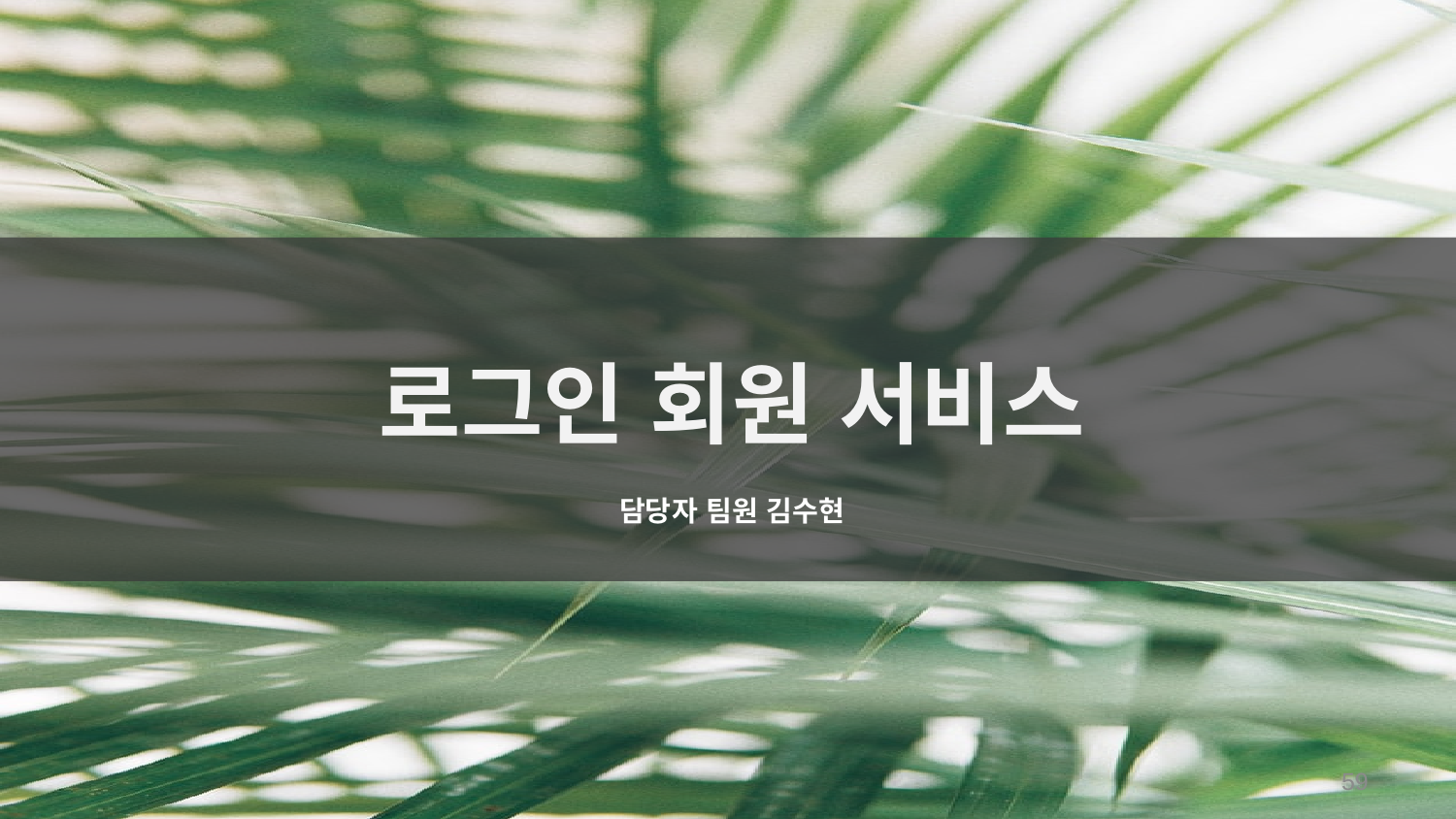

로그인 회원 서비스
담당자 팀원 김수현
59